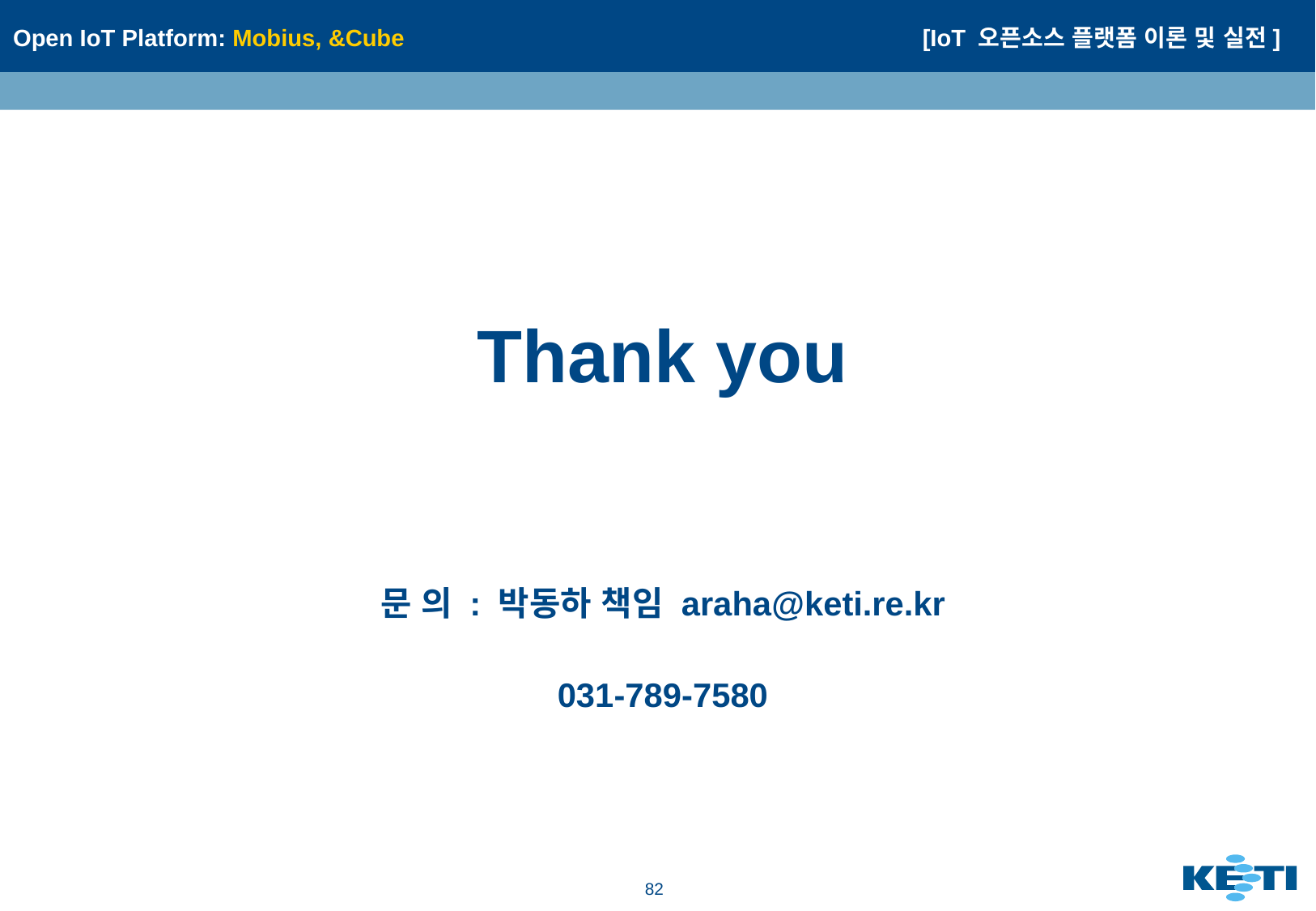

# Thank you
문 의 : 박동하 책임 araha@keti.re.kr

031-789-7580